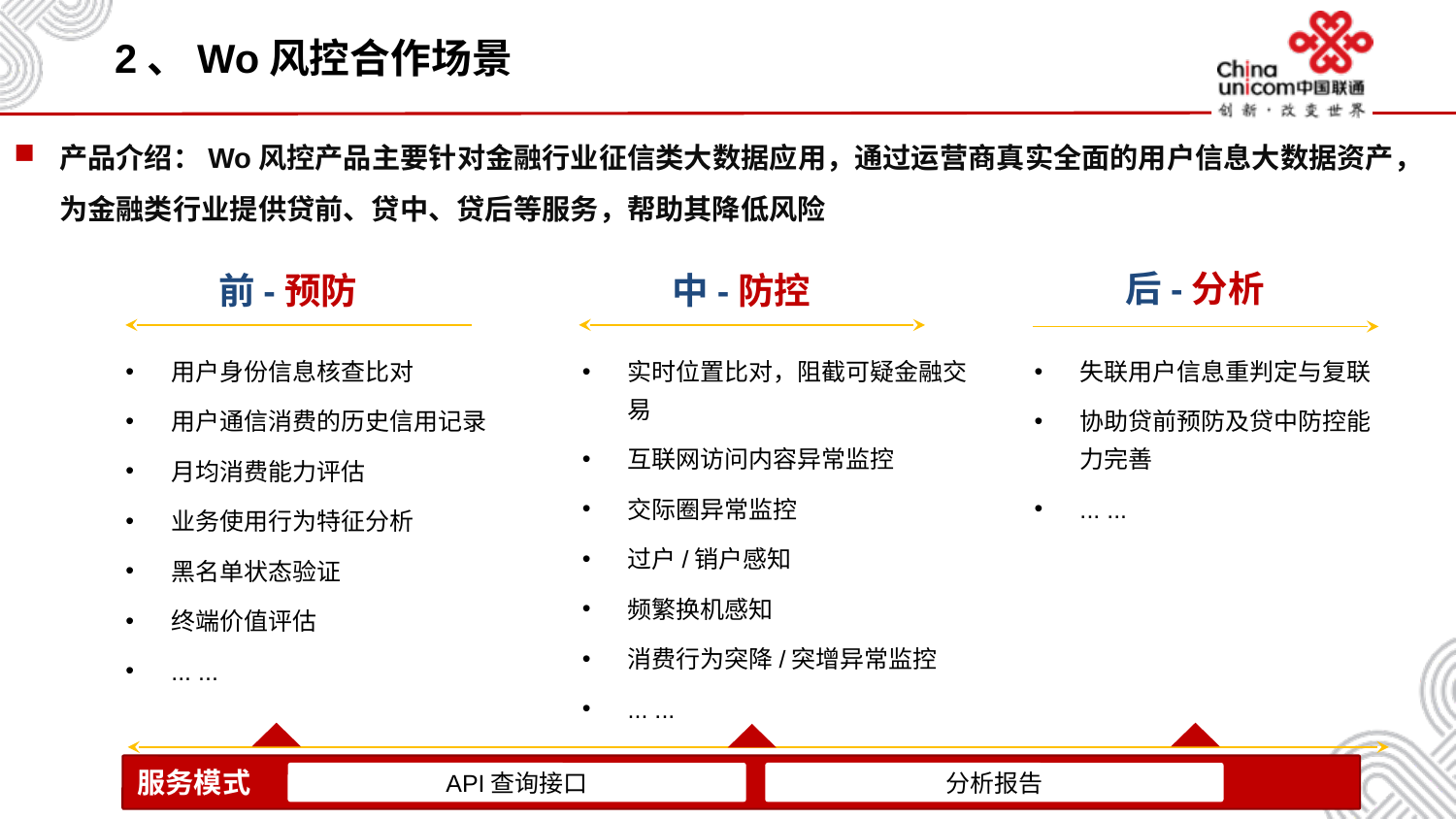

# 2、Wo风控合作场景
产品介绍：Wo风控产品主要针对金融行业征信类大数据应用，通过运营商真实全面的用户信息大数据资产，为金融类行业提供贷前、贷中、贷后等服务，帮助其降低风险
后-分析
前-预防
中-防控
用户身份信息核查比对
用户通信消费的历史信用记录
月均消费能力评估
业务使用行为特征分析
黑名单状态验证
终端价值评估
... ...
实时位置比对，阻截可疑金融交易
互联网访问内容异常监控
交际圈异常监控
过户/销户感知
频繁换机感知
消费行为突降/突增异常监控
... ...
失联用户信息重判定与复联
协助贷前预防及贷中防控能力完善
... ...

分析报告
服务模式
API查询接口
分析报告